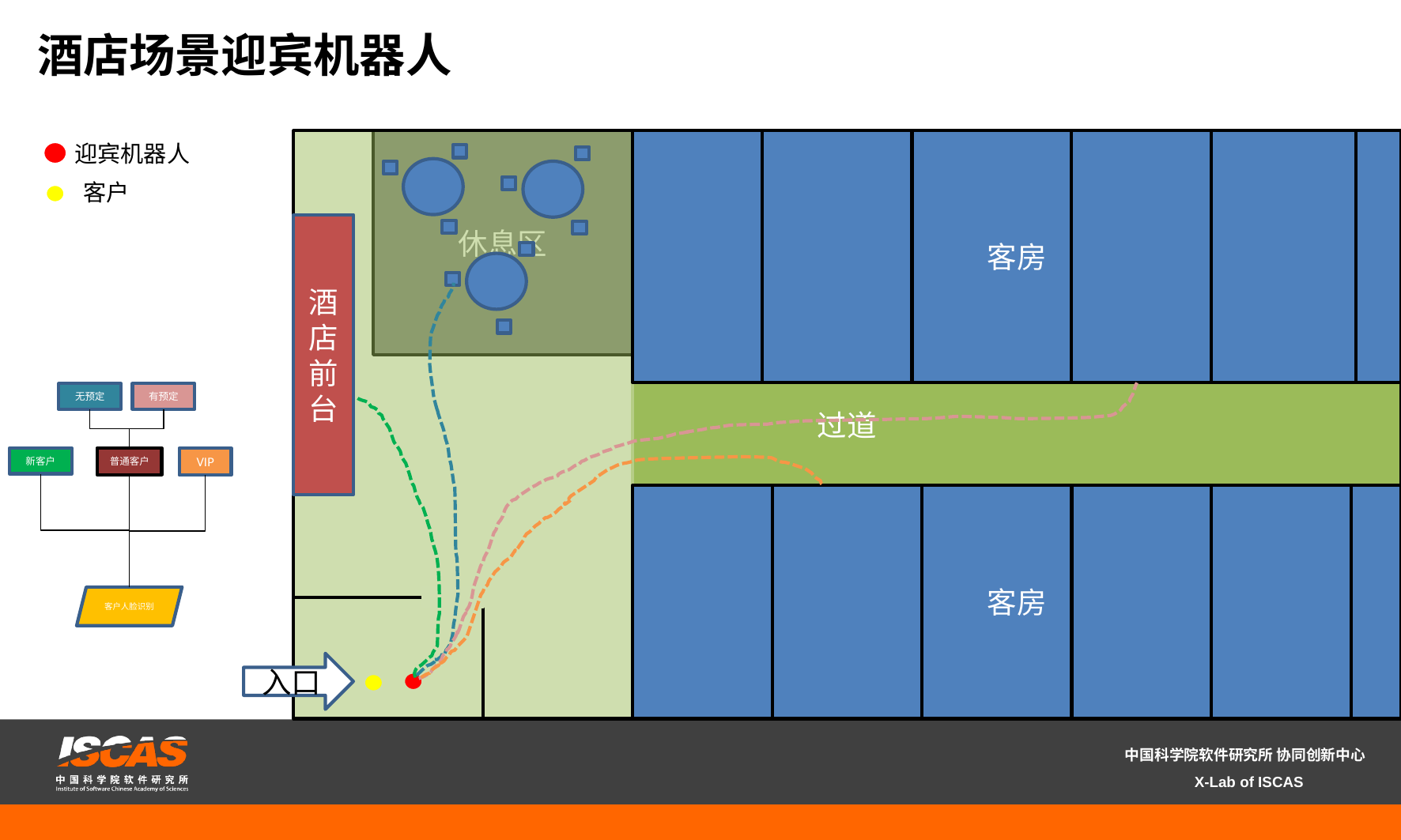

酒店场景迎宾机器人
过道
客房

酒店前台

客房
入口

休息区
迎宾机器人

客户

无预定
有预定

普通客户
VIP
新客户

客户人脸识别